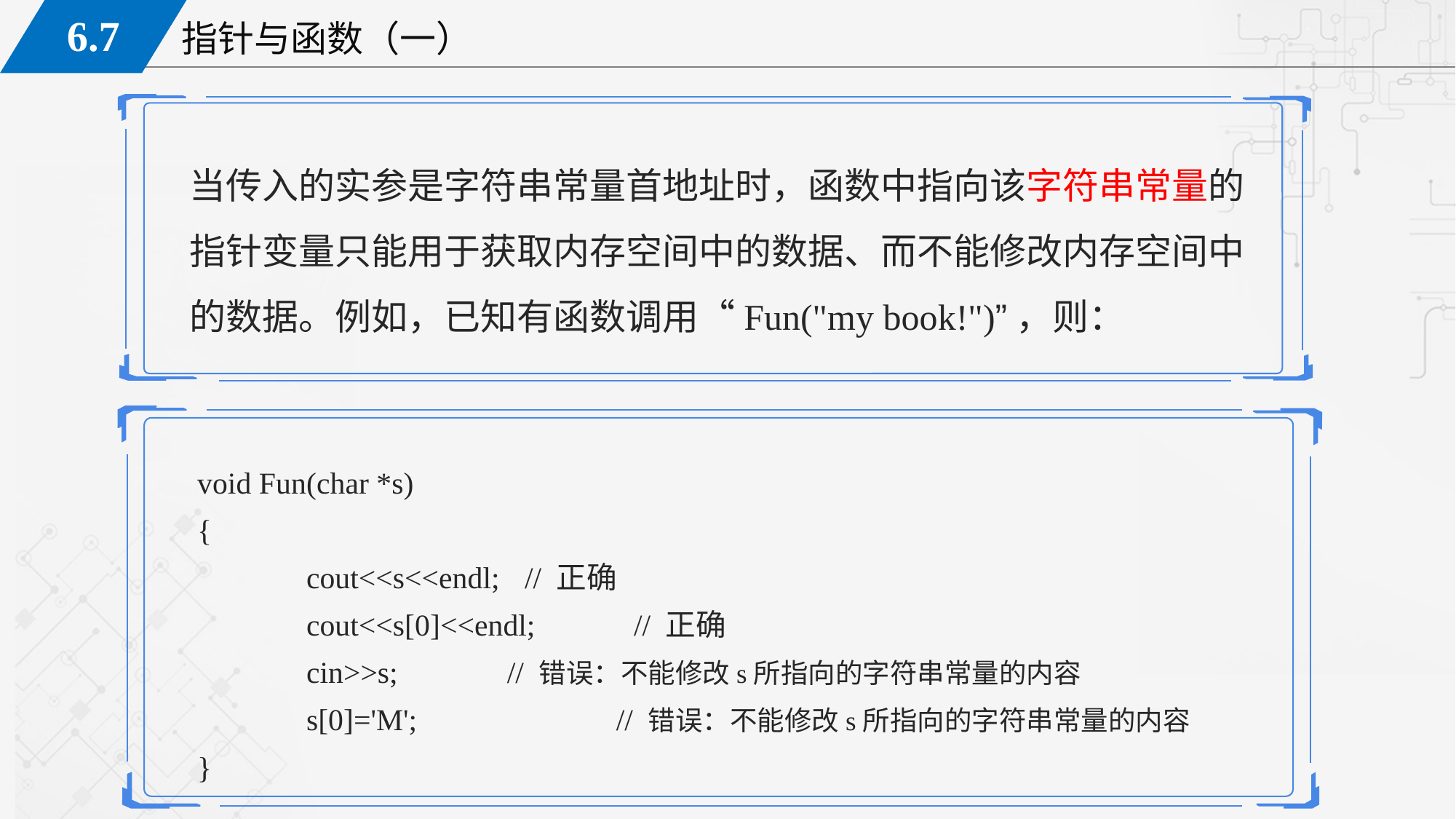

当传入的实参是字符串常量首地址时，函数中指向该字符串常量的指针变量只能用于获取内存空间中的数据、而不能修改内存空间中的数据。例如，已知有函数调用“Fun("my book!")”，则：

void Fun(char *s)
{
	cout<<s<<endl;	// 正确
	cout<<s[0]<<endl;	// 正确
	cin>>s;	            // 错误：不能修改s所指向的字符串常量的内容
	s[0]='M';	            // 错误：不能修改s所指向的字符串常量的内容
}